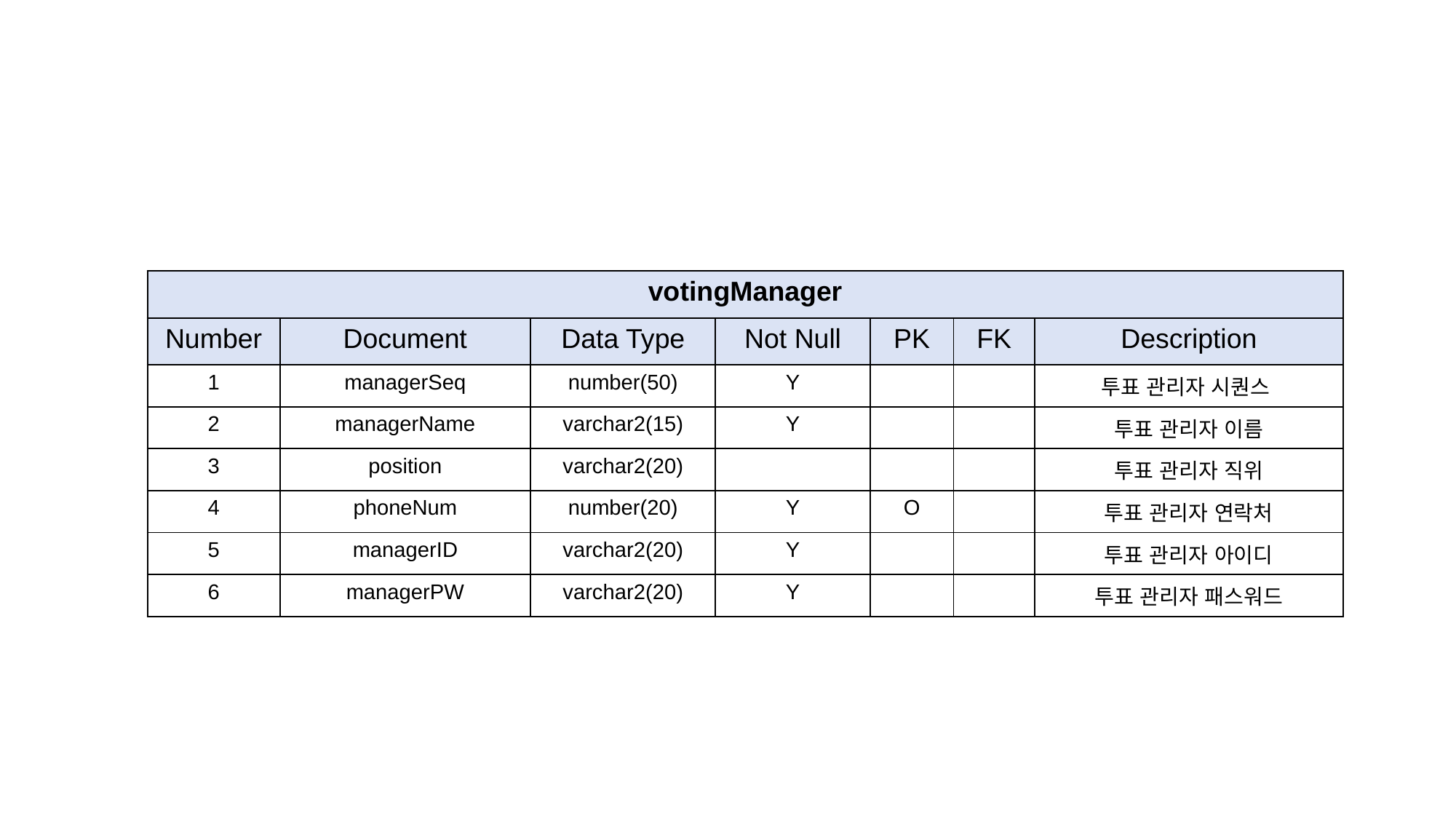

| votingManager |  |  |  |  |  |  |
| --- | --- | --- | --- | --- | --- | --- |
| Number | Document | Data Type | Not Null | PK | FK | Description |
| 1 | managerSeq | number(50) | Y |  |  | 투표 관리자 시퀀스 |
| 2 | managerName | varchar2(15) | Y |  |  | 투표 관리자 이름 |
| 3 | position | varchar2(20) |  |  |  | 투표 관리자 직위 |
| 4 | phoneNum | number(20) | Y | O |  | 투표 관리자 연락처 |
| 5 | managerID | varchar2(20) | Y |  |  | 투표 관리자 아이디 |
| 6 | managerPW | varchar2(20) | Y |  |  | 투표 관리자 패스워드 |